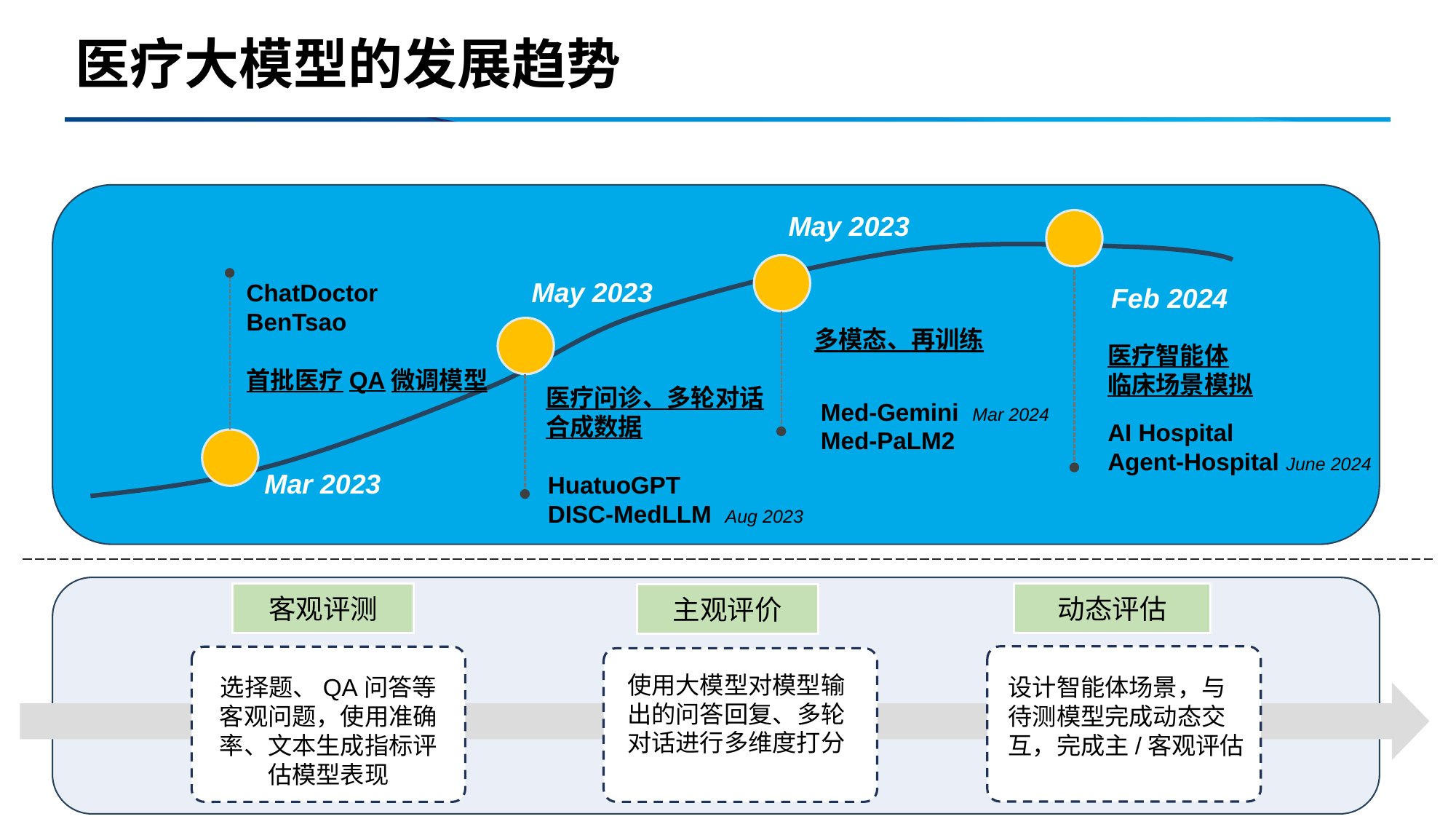

# 医疗大模型的发展趋势

May 2023

May 2023
ChatDoctor
BenTsao

首批医疗QA微调模型
Feb 2024

多模态、再训练
医疗智能体
临床场景模拟
医疗问诊、多轮对话
合成数据
Med-Gemini  Mar 2024
Med-PaLM2
AI Hospital
Agent-Hospital June 2024

Mar 2023

HuatuoGPT
DISC-MedLLM  Aug 2023

客观评测
动态评估
主观评价

使用大模型对模型输出的问答回复、多轮对话进行多维度打分
选择题、QA问答等客观问题，使用准确率、文本生成指标评估模型表现
设计智能体场景，与待测模型完成动态交互，完成主/客观评估